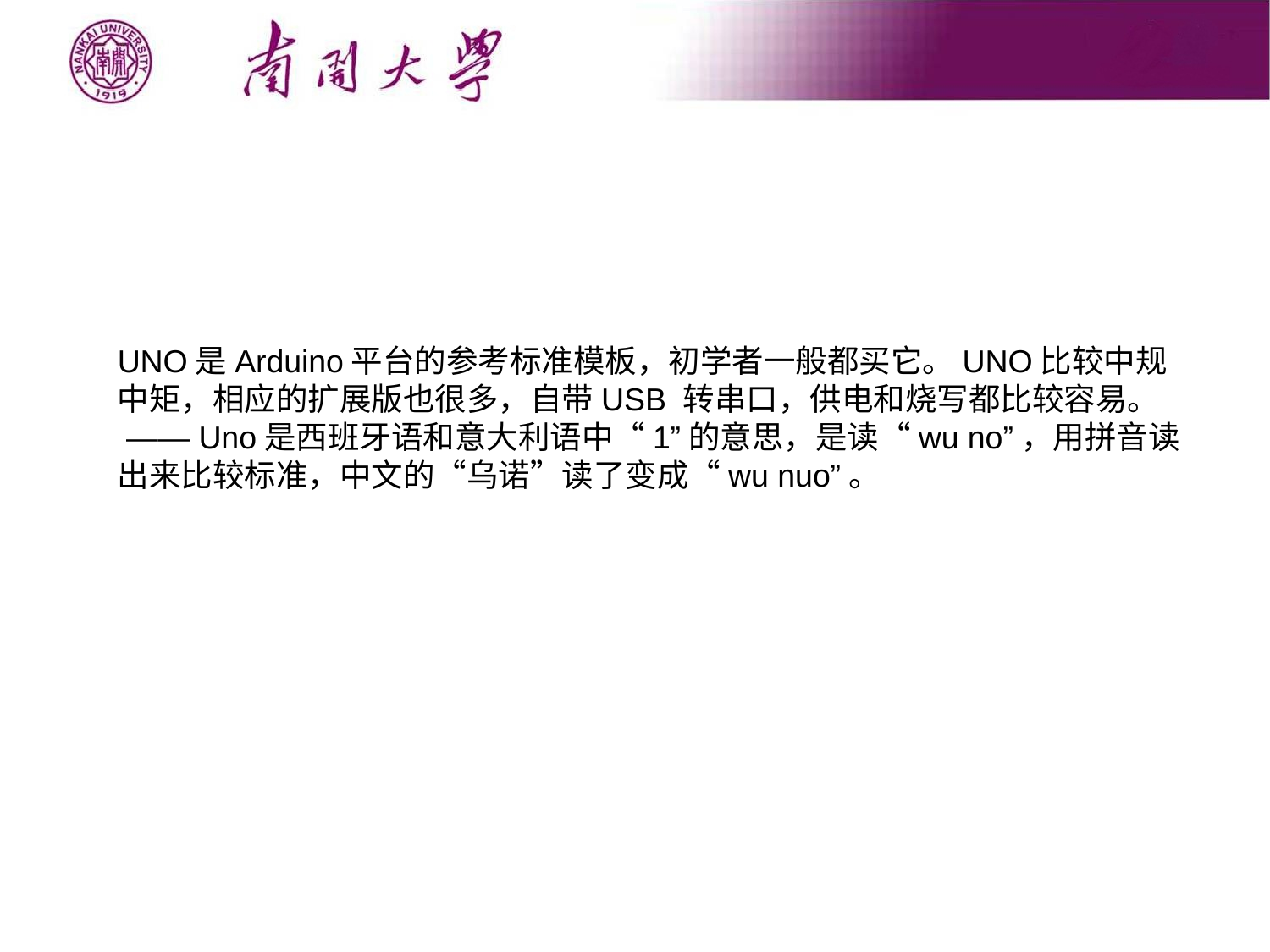

UNO是Arduino平台的参考标准模板，初学者一般都买它。UNO比较中规中矩，相应的扩展版也很多，自带USB 转串口，供电和烧写都比较容易。
 —— Uno是西班牙语和意大利语中“1”的意思，是读“wu no”，用拼音读出来比较标准，中文的“乌诺”读了变成“wu nuo”。